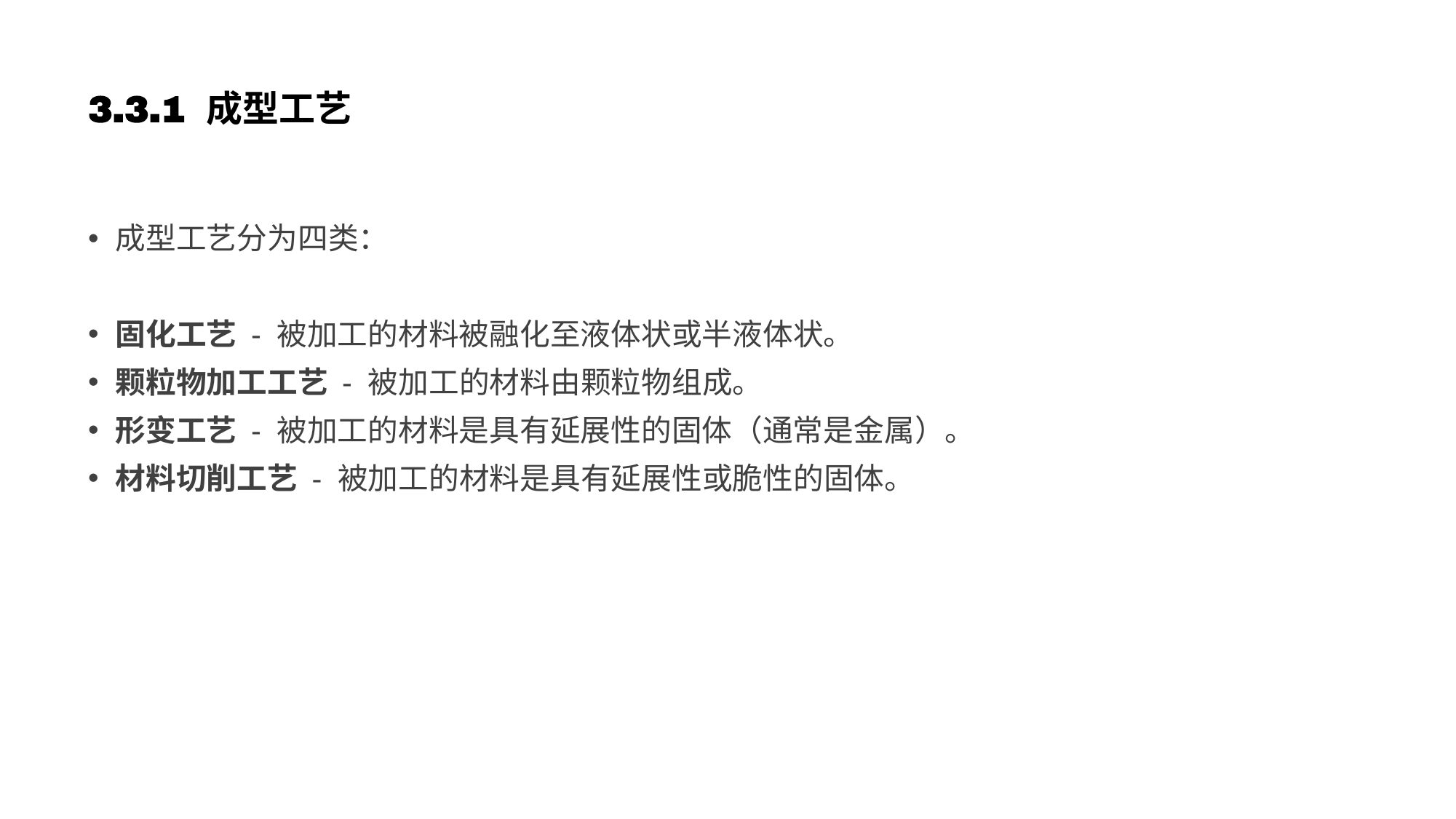

# 3.3.1 成型工艺
成型工艺分为四类：

固化工艺 - 被加工的材料被融化至液体状或半液体状。
颗粒物加工工艺 - 被加工的材料由颗粒物组成。
形变工艺 - 被加工的材料是具有延展性的固体（通常是金属）。
材料切削工艺 - 被加工的材料是具有延展性或脆性的固体。